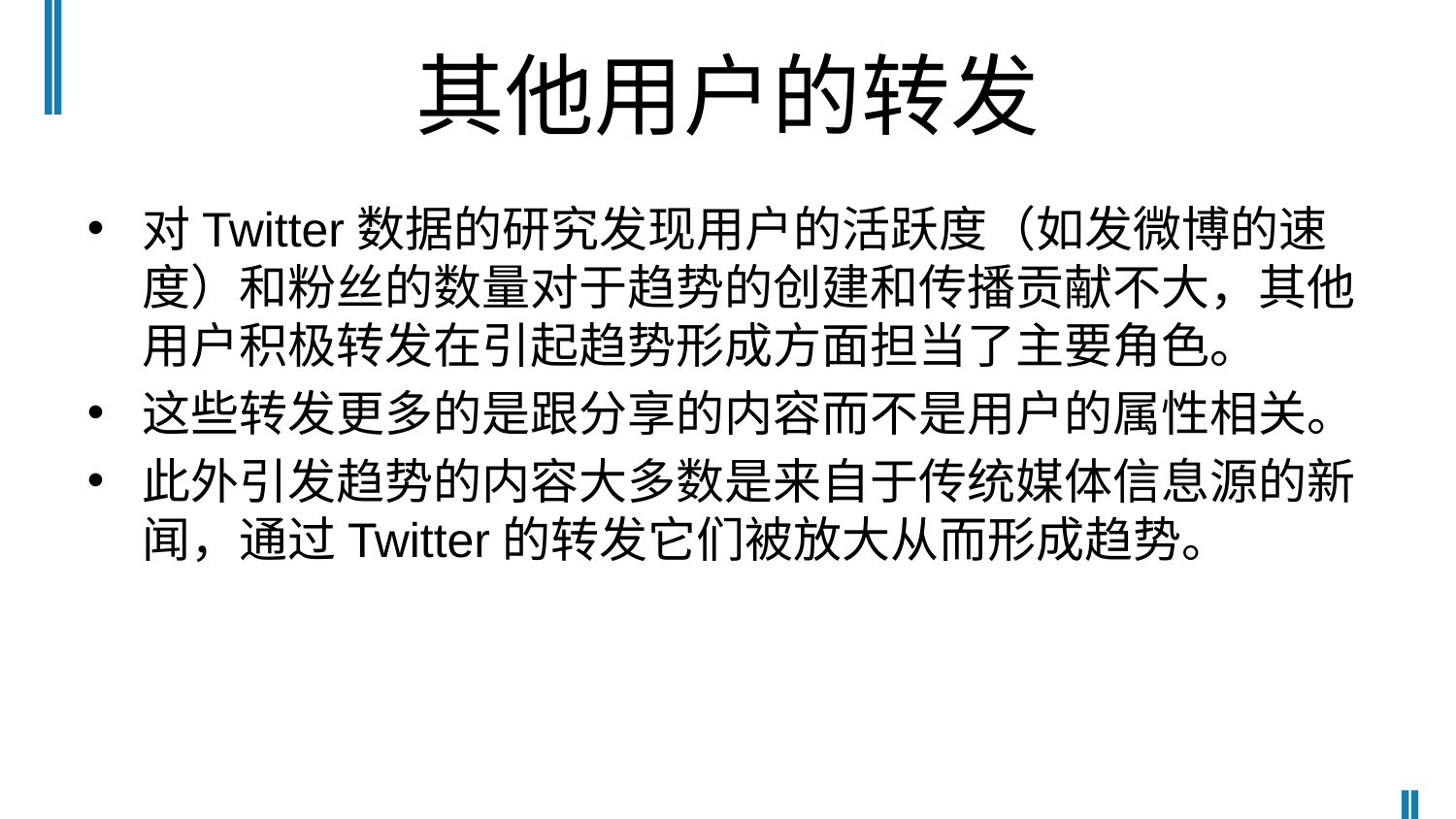

# 其他用户的转发
对Twitter数据的研究发现用户的活跃度（如发微博的速度）和粉丝的数量对于趋势的创建和传播贡献不大，其他用户积极转发在引起趋势形成方面担当了主要角色。
这些转发更多的是跟分享的内容而不是用户的属性相关。
此外引发趋势的内容大多数是来自于传统媒体信息源的新闻，通过Twitter的转发它们被放大从而形成趋势。